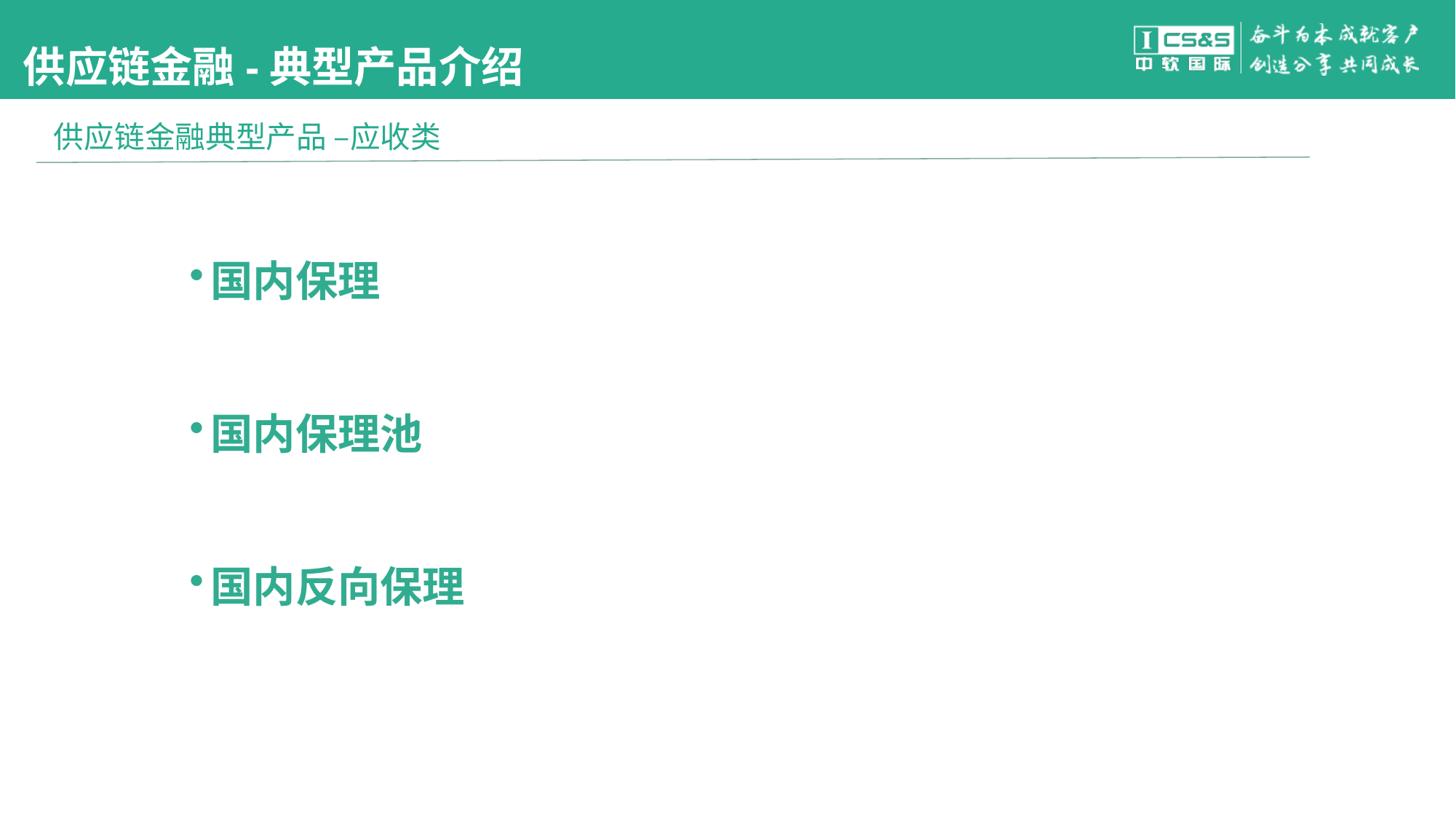

#
供应链金融-典型产品介绍
供应链金融典型产品 –应收类
国内保理

国内保理池

国内反向保理